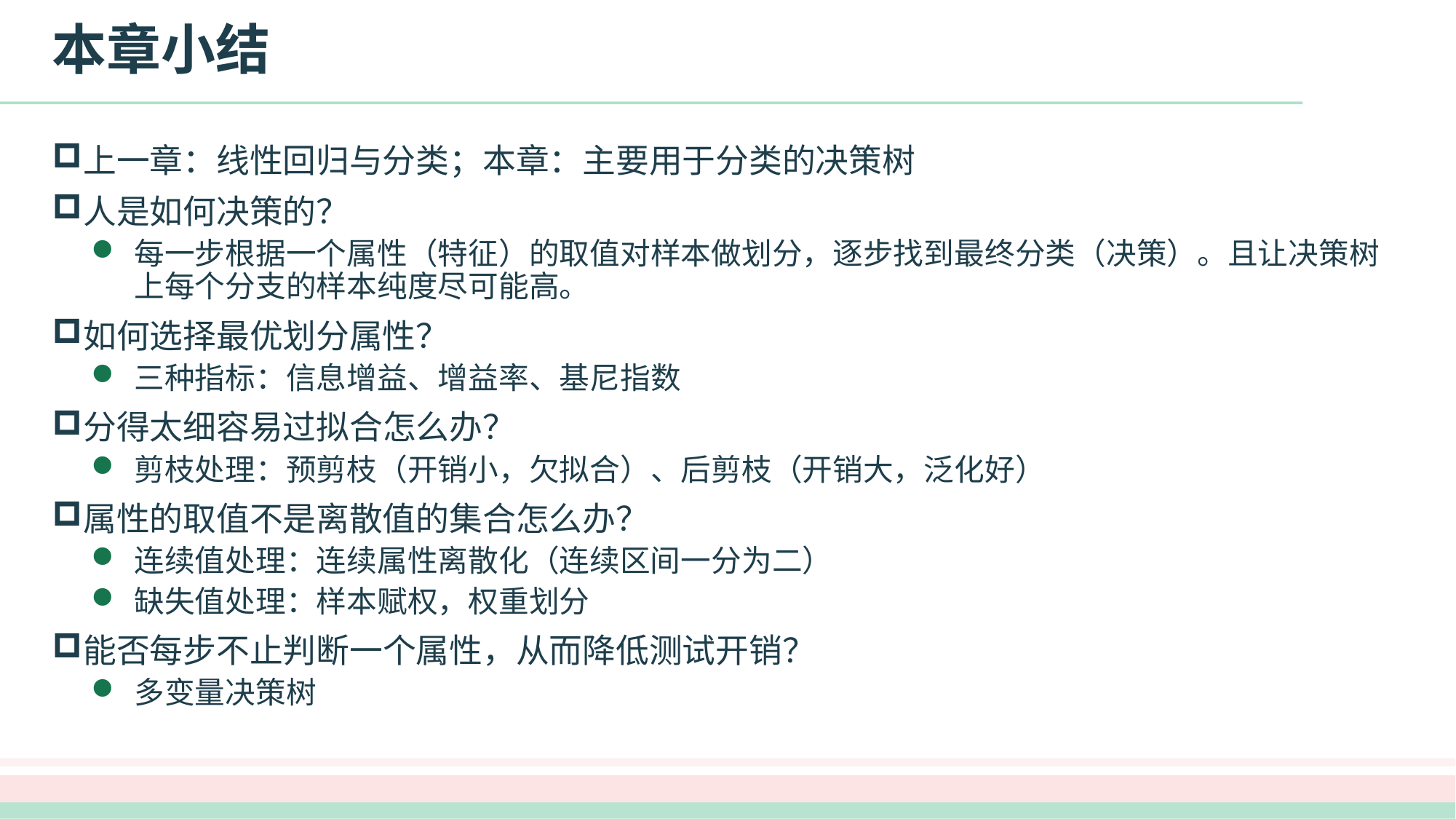

# 本章小结
上一章：线性回归与分类；本章：主要用于分类的决策树
人是如何决策的？
每一步根据一个属性（特征）的取值对样本做划分，逐步找到最终分类（决策）。且让决策树上每个分支的样本纯度尽可能高。
如何选择最优划分属性？
三种指标：信息增益、增益率、基尼指数
分得太细容易过拟合怎么办？
剪枝处理：预剪枝（开销小，欠拟合）、后剪枝（开销大，泛化好）
属性的取值不是离散值的集合怎么办？
连续值处理：连续属性离散化（连续区间一分为二）
缺失值处理：样本赋权，权重划分
能否每步不止判断一个属性，从而降低测试开销？
多变量决策树